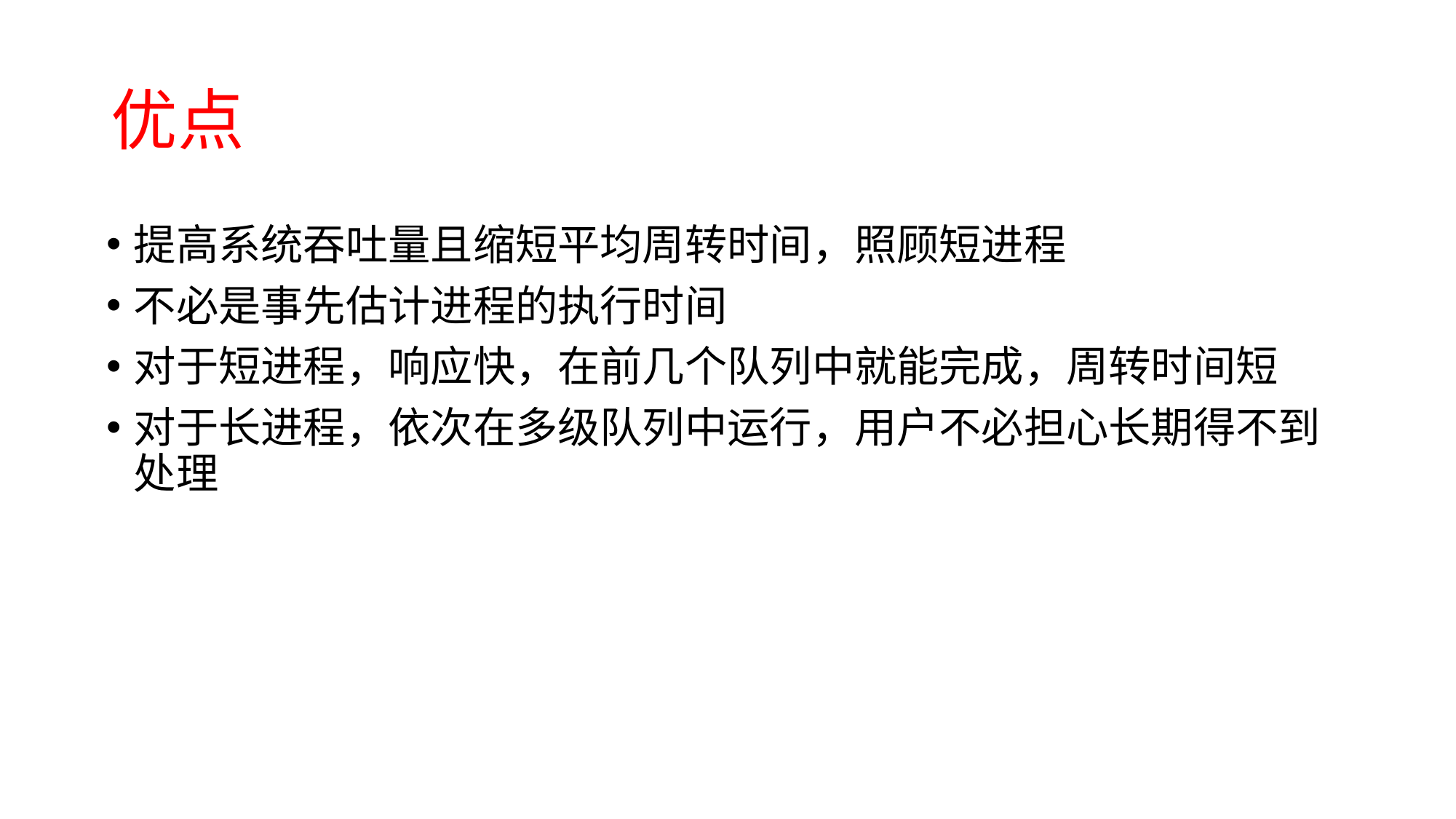

# 优点
提高系统吞吐量且缩短平均周转时间，照顾短进程
不必是事先估计进程的执行时间
对于短进程，响应快，在前几个队列中就能完成，周转时间短
对于长进程，依次在多级队列中运行，用户不必担心长期得不到处理